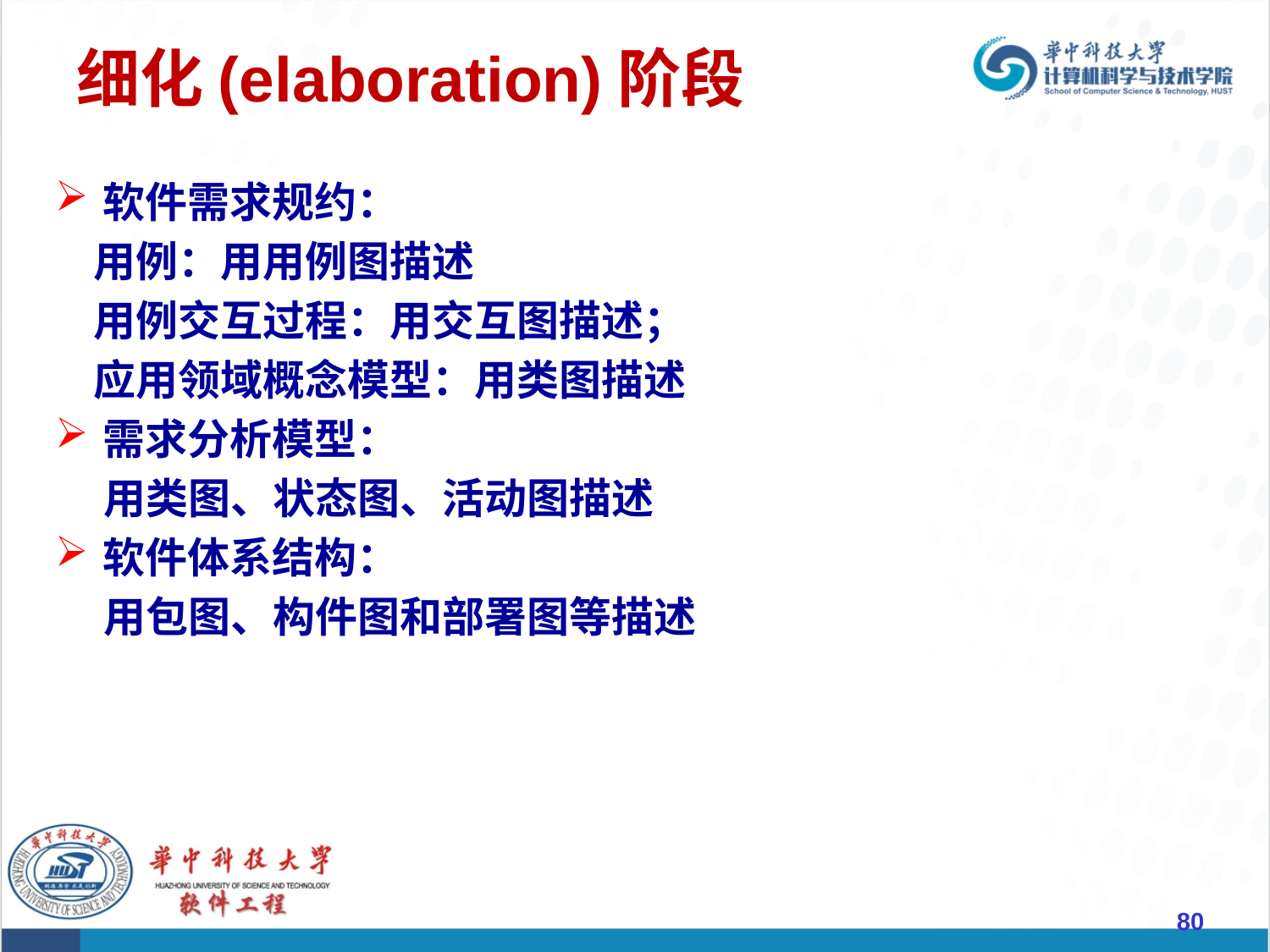

# 细化(elaboration)阶段
软件需求规约：
   用例：用用例图描述
   用例交互过程：用交互图描述；
   应用领域概念模型：用类图描述
需求分析模型：
    用类图、状态图、活动图描述
软件体系结构：
    用包图、构件图和部署图等描述
80